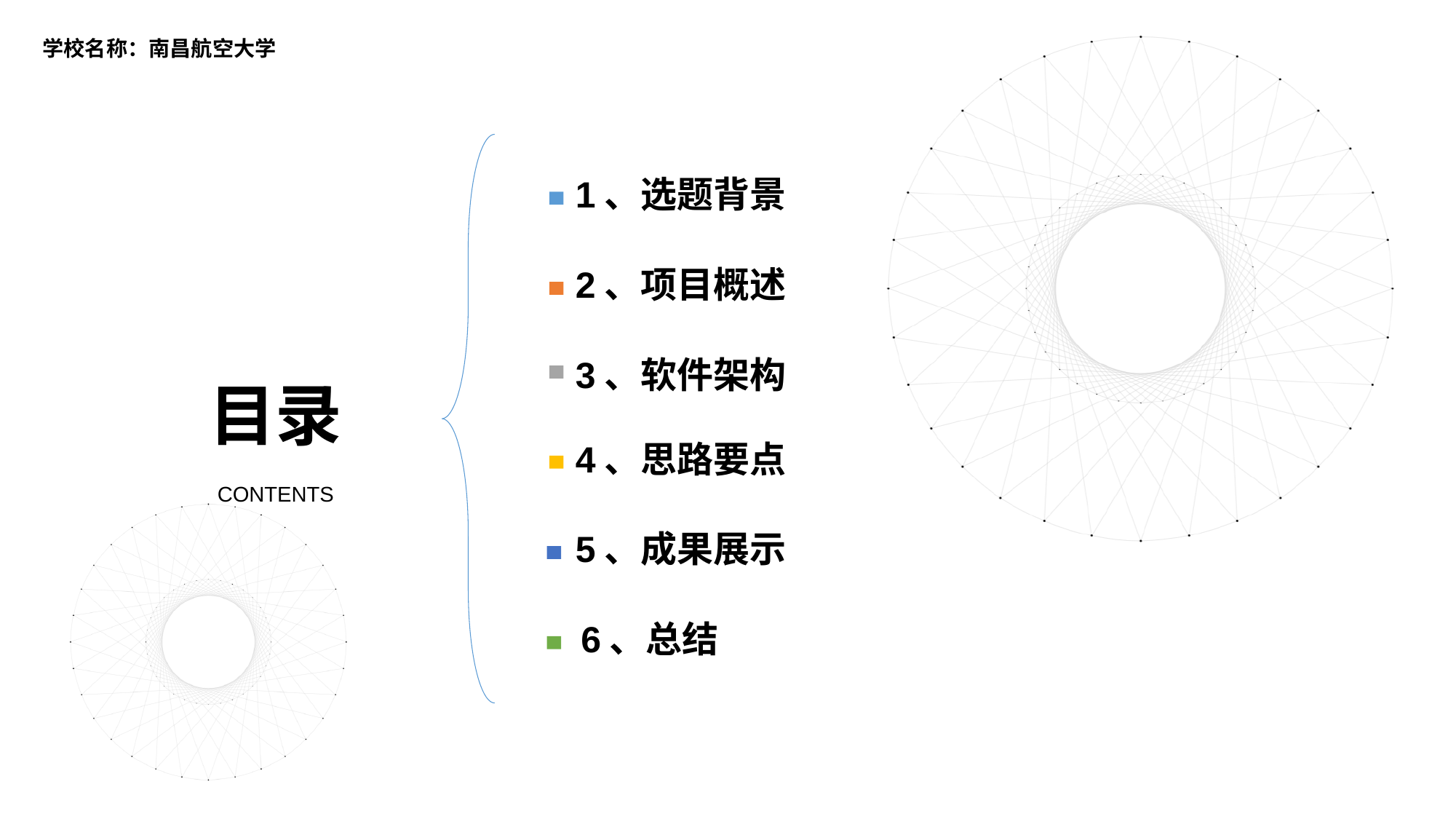

学校名称：南昌航空大学

1、选题背景

2、项目概述

3、软件架构
目录

4、思路要点

CONTENTS
5、成果展示

 6、总结